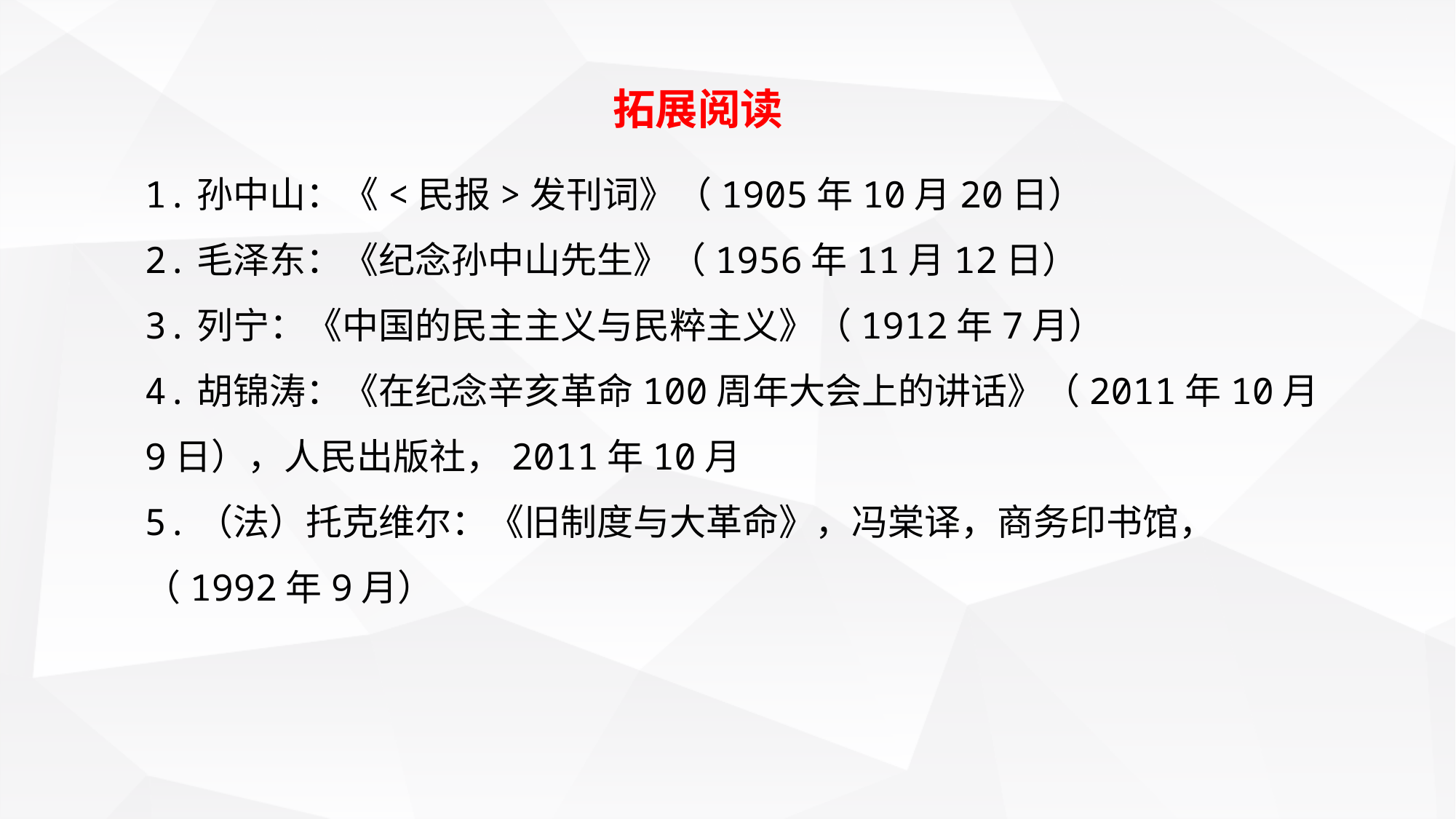

拓展阅读

1.孙中山：《<民报>发刊词》（1905年10月20日）
2.毛泽东：《纪念孙中山先生》（1956年11月12日）
3.列宁：《中国的民主主义与民粹主义》（1912年7月）
4.胡锦涛：《在纪念辛亥革命100周年大会上的讲话》（2011年10月9日），人民出版社，2011年10月
5.（法）托克维尔：《旧制度与大革命》，冯棠译，商务印书馆，（1992年9月）